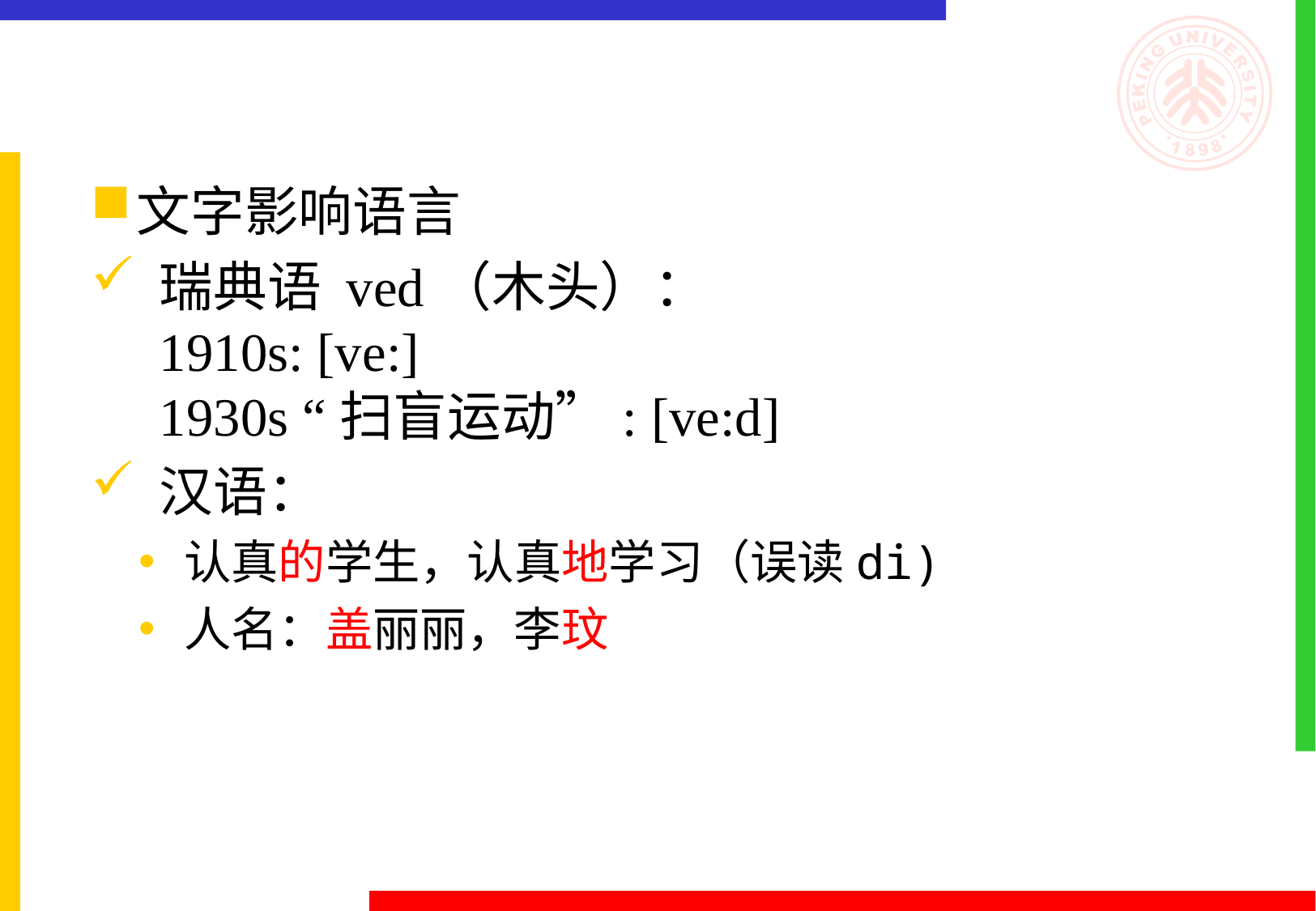

#
文字影响语言
瑞典语 ved（木头）：
1910s: [ve:]
1930s “扫盲运动”: [ve:d]
汉语：
认真的学生，认真地学习（误读di)
人名：盖丽丽，李玟